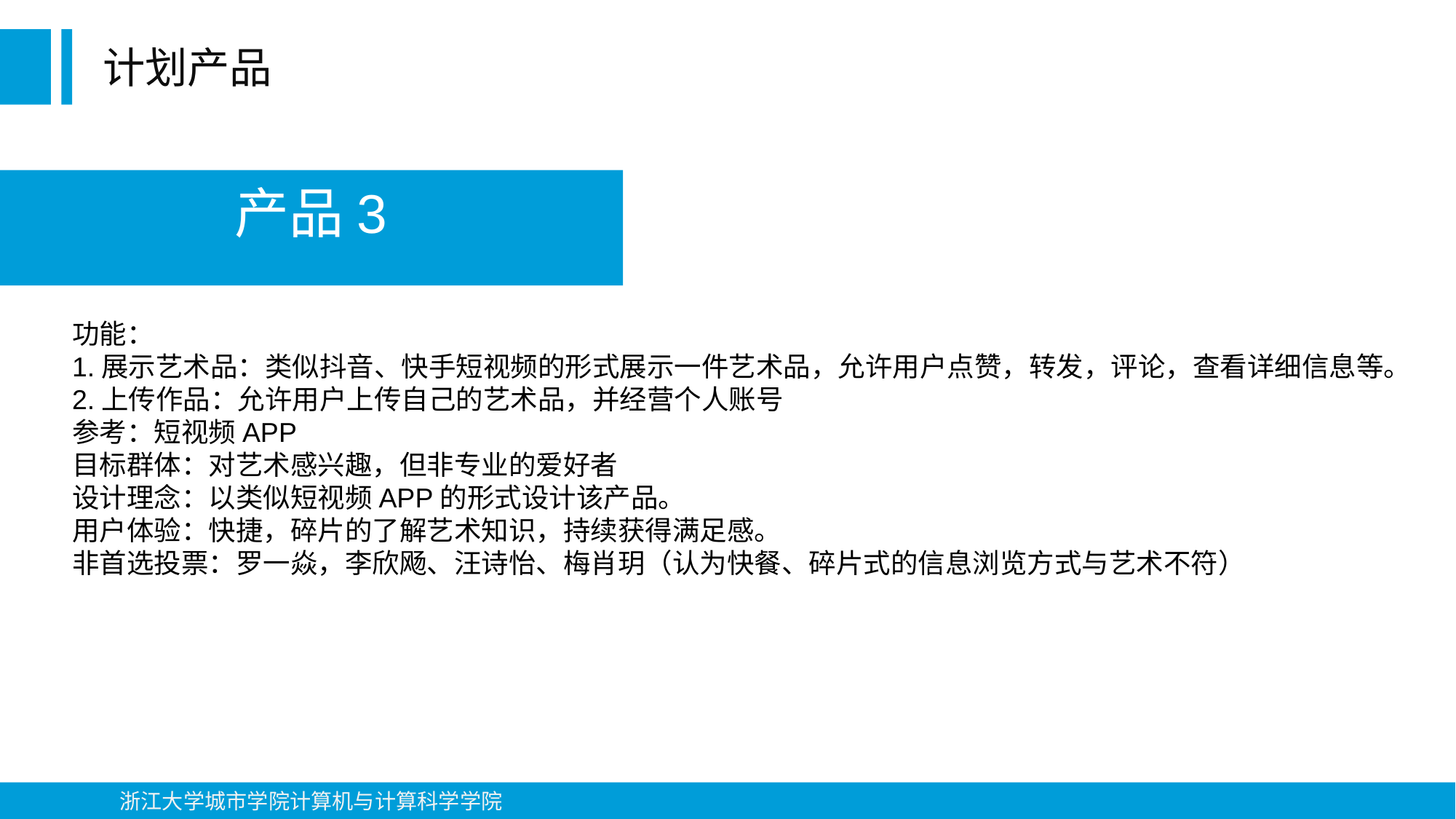

计划产品
产品3

功能：
1.展示艺术品：类似抖音、快手短视频的形式展示一件艺术品，允许用户点赞，转发，评论，查看详细信息等。
2.上传作品：允许用户上传自己的艺术品，并经营个人账号
参考：短视频APP
目标群体：对艺术感兴趣，但非专业的爱好者
设计理念：以类似短视频APP的形式设计该产品。
用户体验：快捷，碎片的了解艺术知识，持续获得满足感。
非首选投票：罗一焱，李欣飏、汪诗怡、梅肖玥（认为快餐、碎片式的信息浏览方式与艺术不符）

浙江大学城市学院计算机与计算科学学院